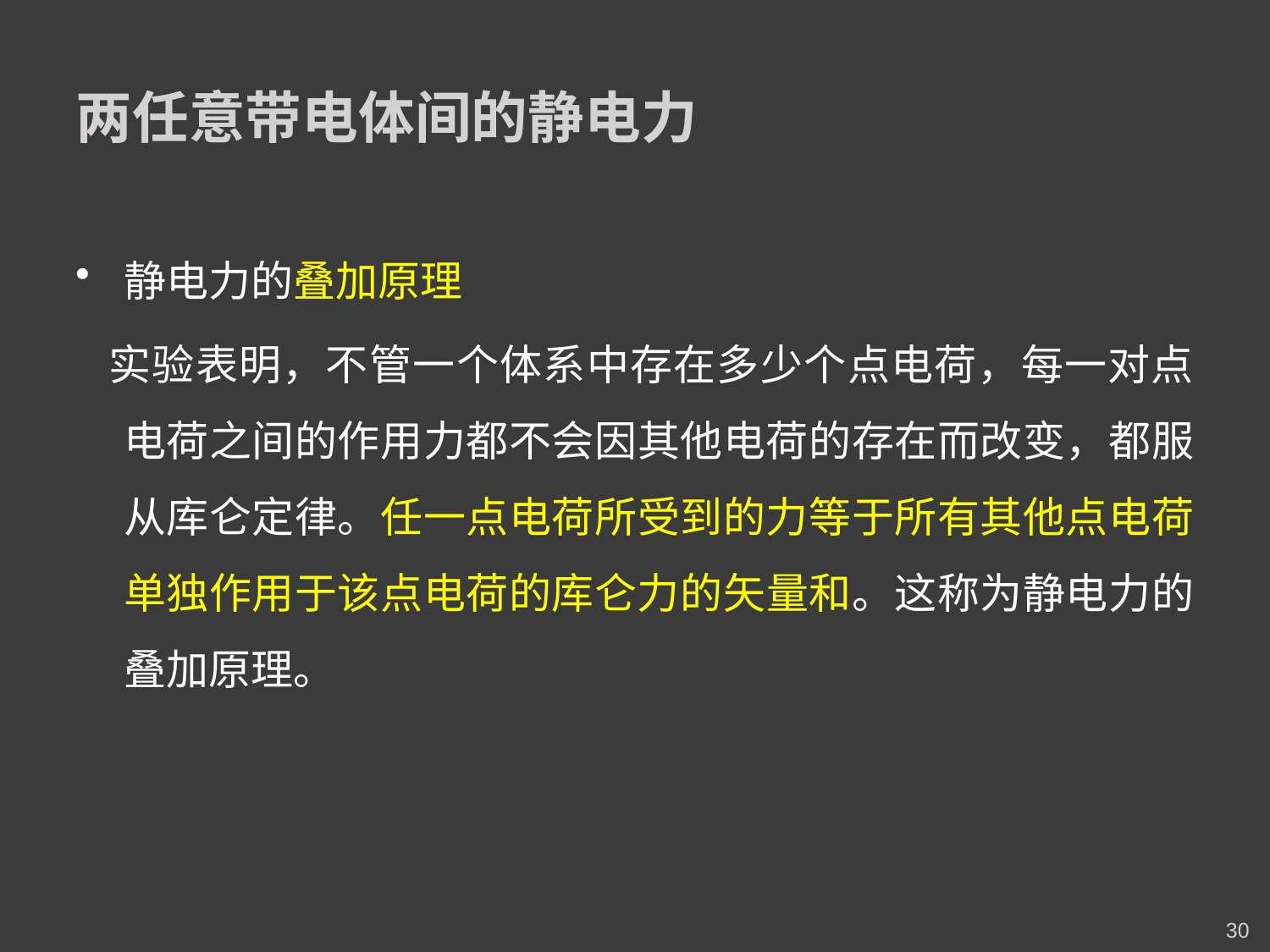

# 两任意带电体间的静电力
静电力的叠加原理
  实验表明，不管一个体系中存在多少个点电荷，每一对点电荷之间的作用力都不会因其他电荷的存在而改变，都服从库仑定律。任一点电荷所受到的力等于所有其他点电荷单独作用于该点电荷的库仑力的矢量和。这称为静电力的叠加原理。
30